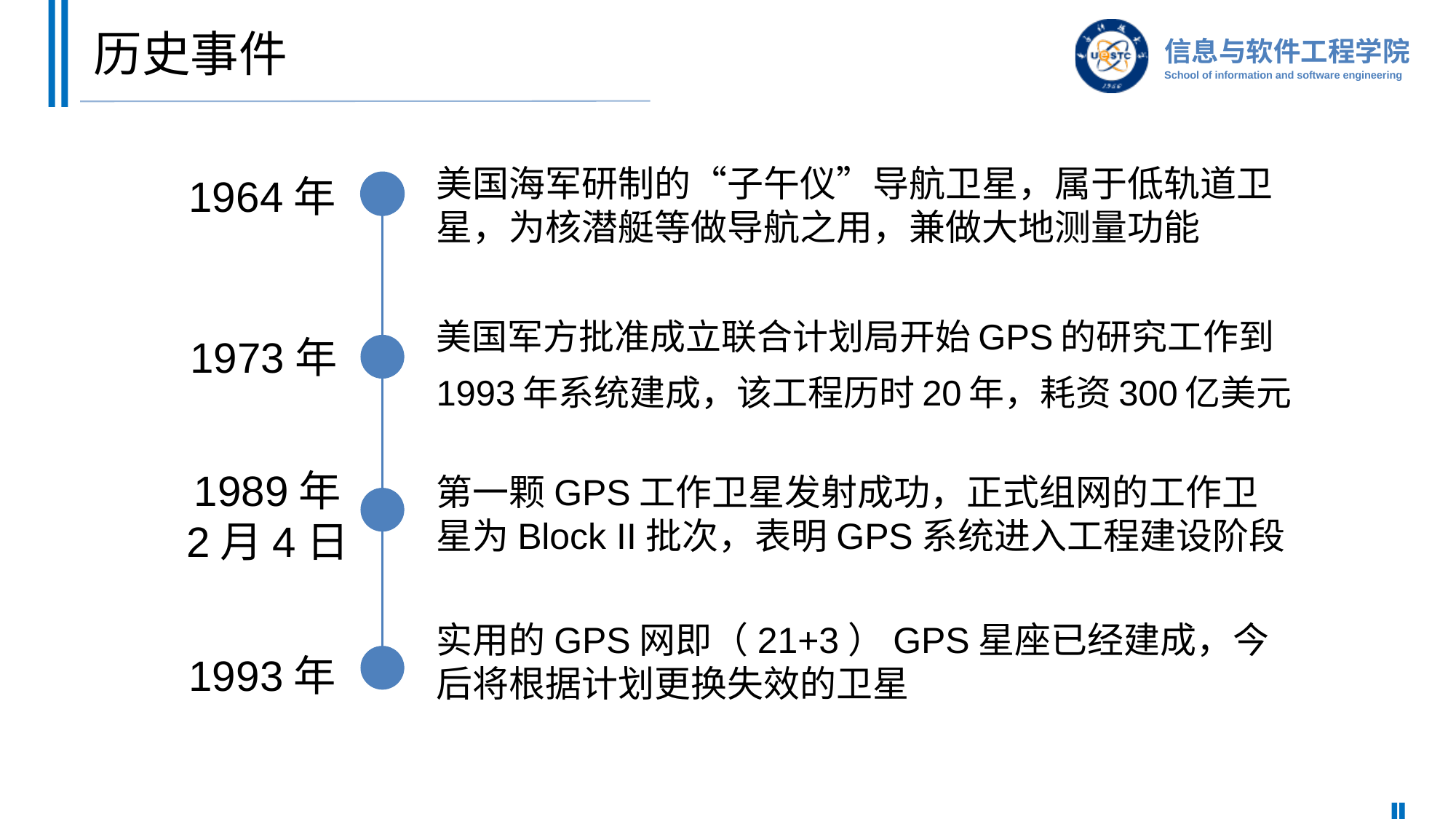

# 历史事件
美国海军研制的“子午仪”导航卫星，属于低轨道卫星，为核潜艇等做导航之用，兼做大地测量功能
1964年

美国军方批准成立联合计划局开始GPS的研究工作到1993年系统建成，该工程历时20年，耗资300亿美元
1973年

1989年
2月4日
第一颗GPS工作卫星发射成功，正式组网的工作卫星为Block II批次，表明GPS系统进入工程建设阶段

实用的GPS网即（21+3）GPS星座已经建成，今后将根据计划更换失效的卫星
1993年